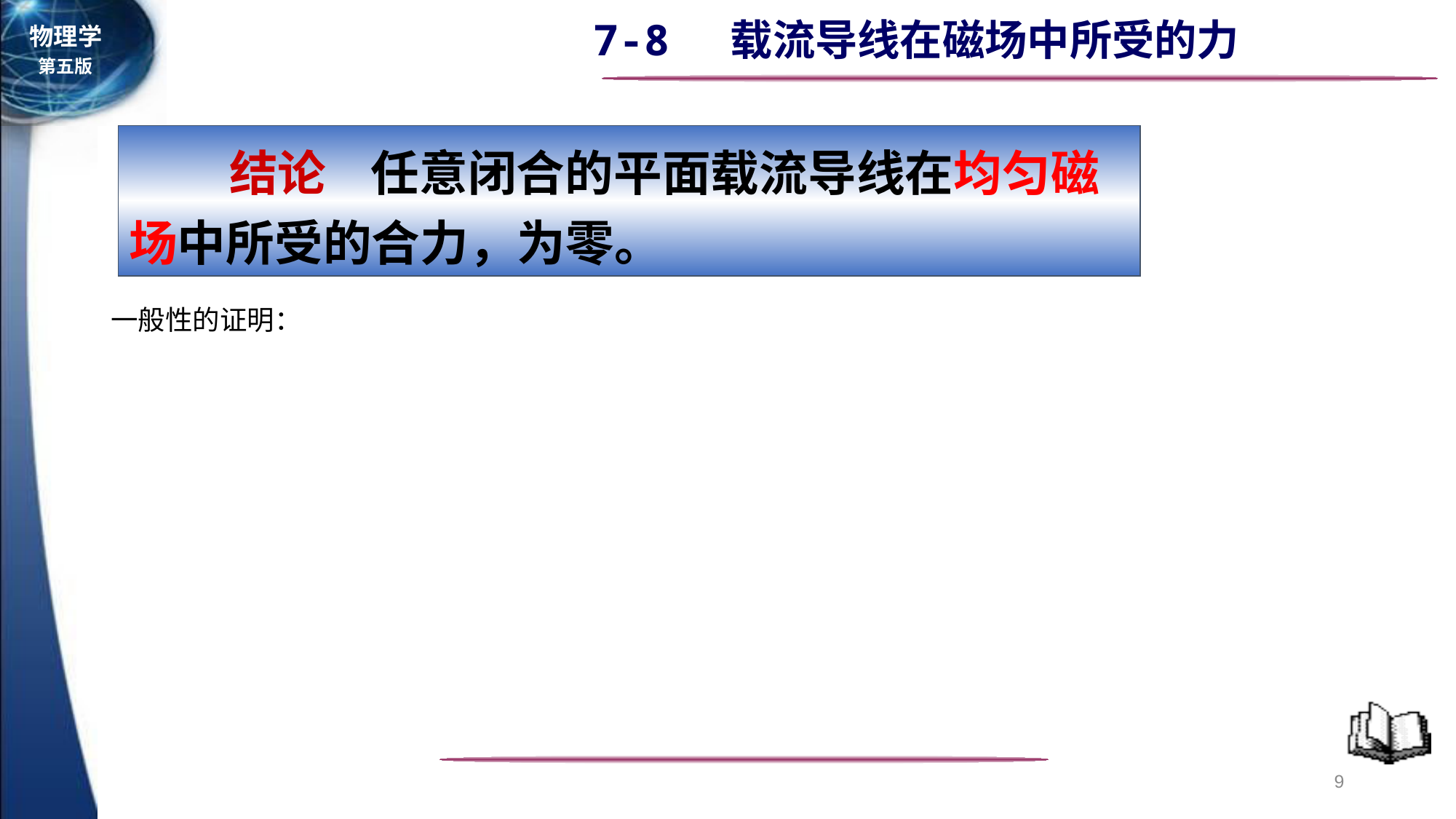

结论    任意闭合的平面载流导线在均匀磁场中所受的合力，为零。
一般性的证明：
9